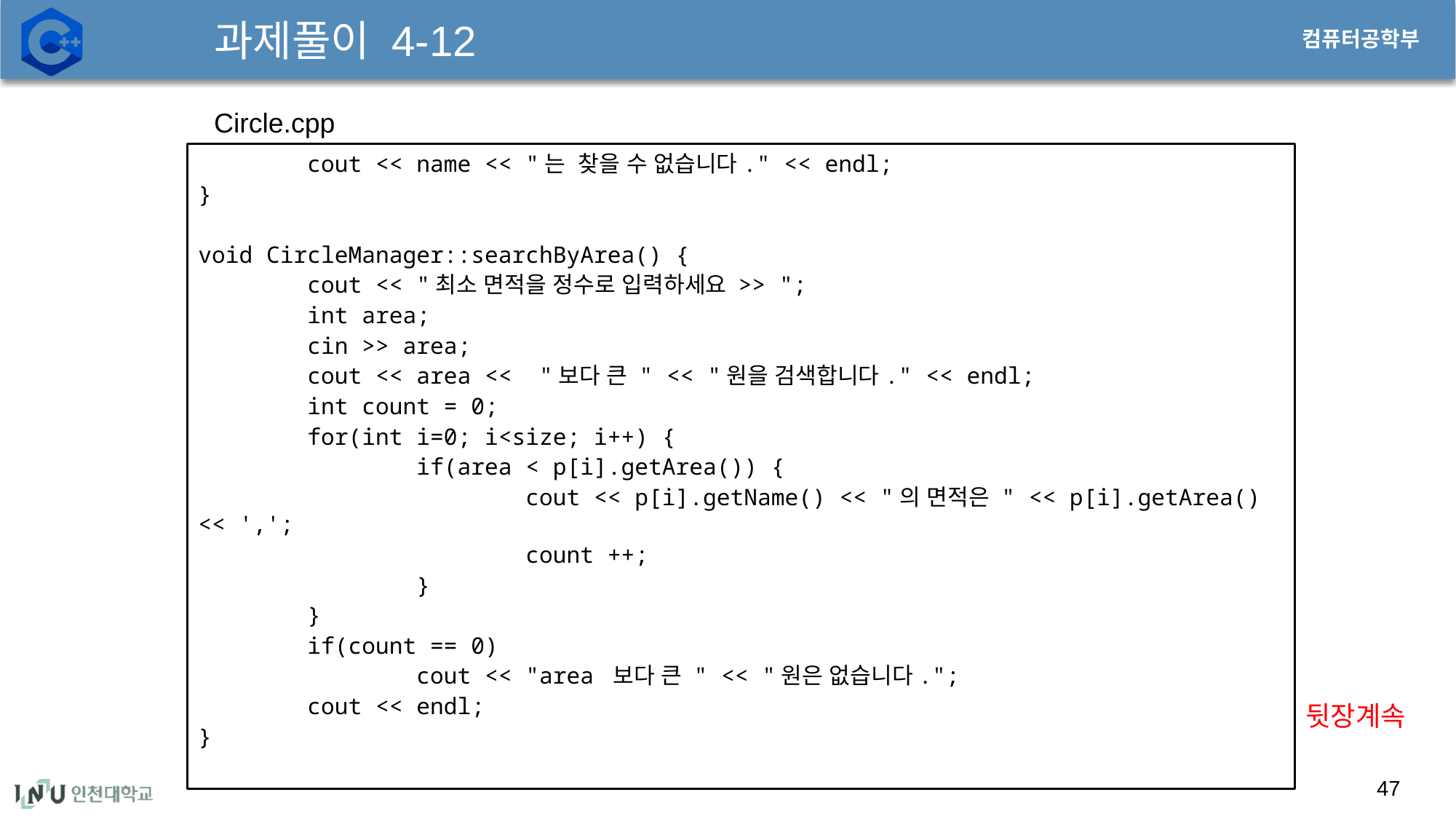

# 과제풀이 4-12
Circle.cpp
	cout << name << "는  찾을 수 없습니다." << endl;
}

void CircleManager::searchByArea() {
	cout << "최소 면적을 정수로 입력하세요 >> ";
	int area;
	cin >> area;
	cout << area <<  "보다 큰 " << "원을 검색합니다." << endl;
	int count = 0;
	for(int i=0; i<size; i++) {
		if(area < p[i].getArea()) {
			cout << p[i].getName() << "의 면적은 " << p[i].getArea() << ',';
			count ++;
		}
	}
	if(count == 0)
		cout << "area 보다 큰 " << "원은 없습니다.";
	cout << endl;
}

뒷장계속